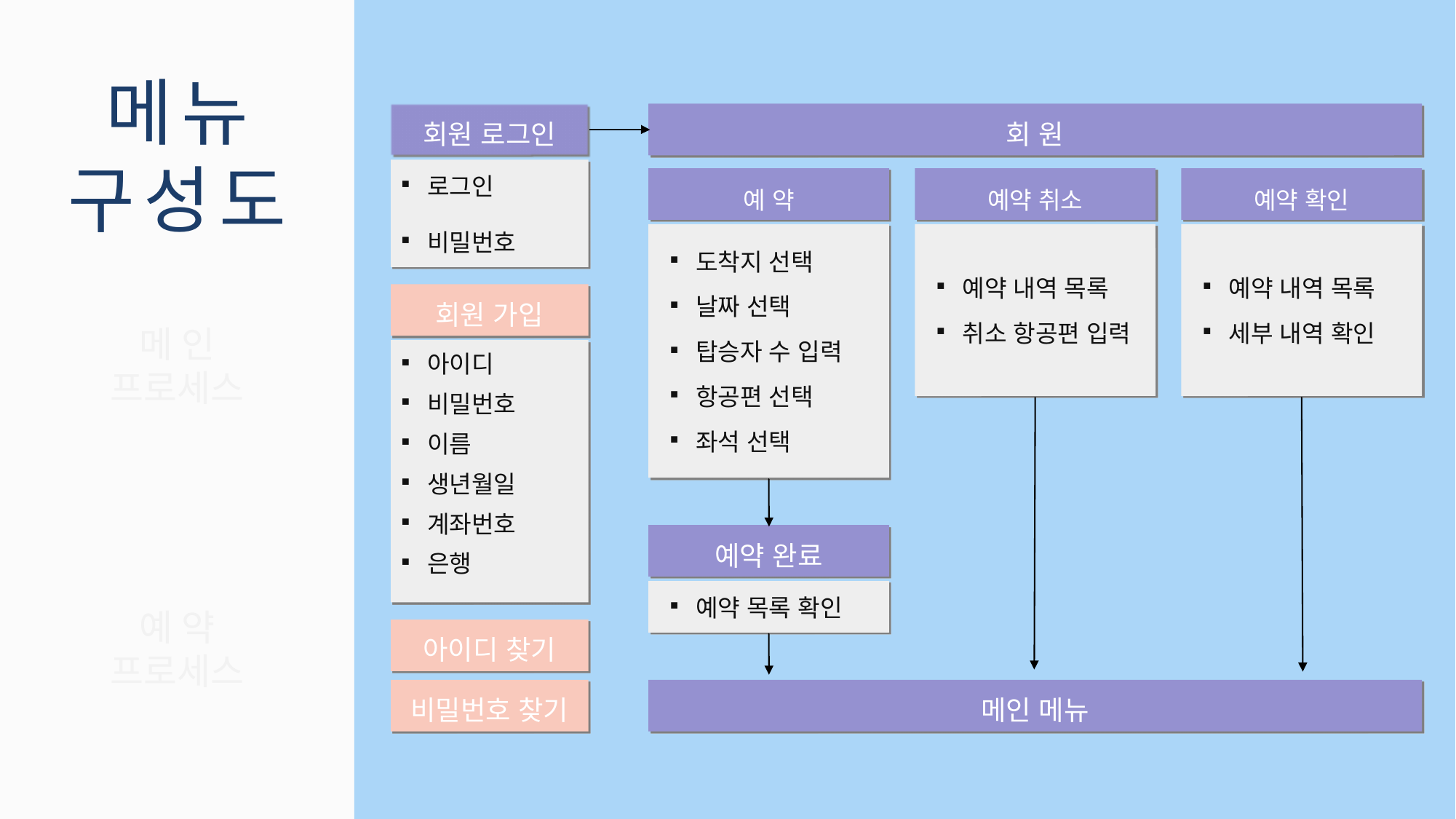

메뉴
구성도
회원 로그인
회 원
로그인
비밀번호
예 약
예약 취소
예약 확인
도착지 선택
날짜 선택
탑승자 수 입력
항공편 선택
좌석 선택
예약 내역 목록
취소 항공편 입력
예약 내역 목록
세부 내역 확인
회원 가입
메인
프로세스
아이디
비밀번호
이름
생년월일
계좌번호
은행
예약 완료
예약 목록 확인
예약
프로세스
아이디 찾기
비밀번호 찾기
메인 메뉴